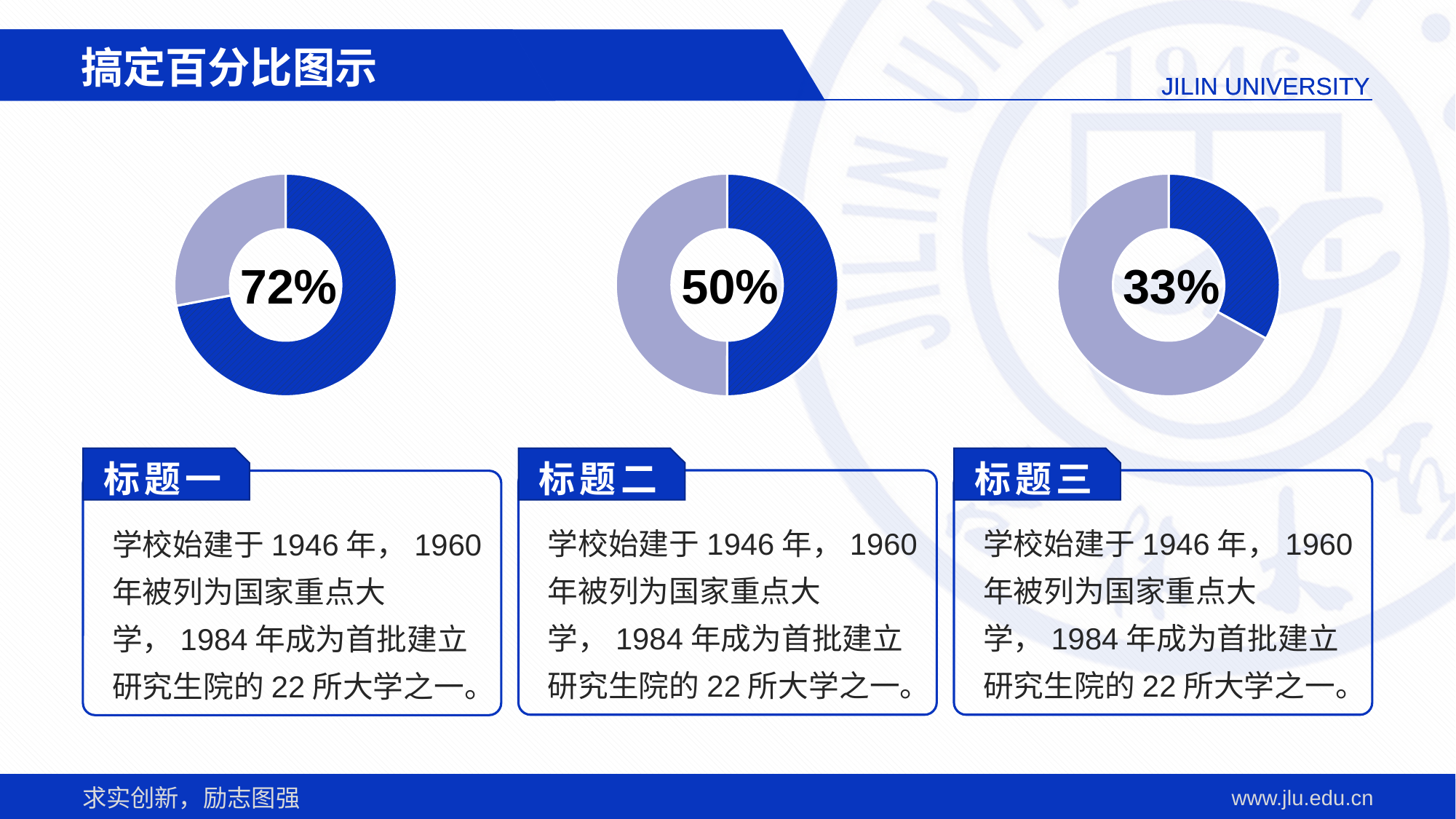

搞定百分比图示

### Chart

| Category | 数值 | 列1 |
|---|---|---|
| 百分比1 | 0.72 | None |
| 百分比2 | 0.28 | 0.0 |
72%

### Chart

| Category | 数值 | 列1 |
|---|---|---|
| 百分比1 | 0.5 | None |
| 百分比2 | 0.5 | 0.0 |
50%

### Chart

| Category | 数值 | 列1 |
|---|---|---|
| 百分比1 | 0.33 | None |
| 百分比2 | 0.6699999999999999 | 0.0 |
33%
标题一

学校始建于1946年，1960年被列为国家重点大学，1984年成为首批建立研究生院的22所大学之一。
标题二

学校始建于1946年，1960年被列为国家重点大学，1984年成为首批建立研究生院的22所大学之一。
标题三

学校始建于1946年，1960年被列为国家重点大学，1984年成为首批建立研究生院的22所大学之一。